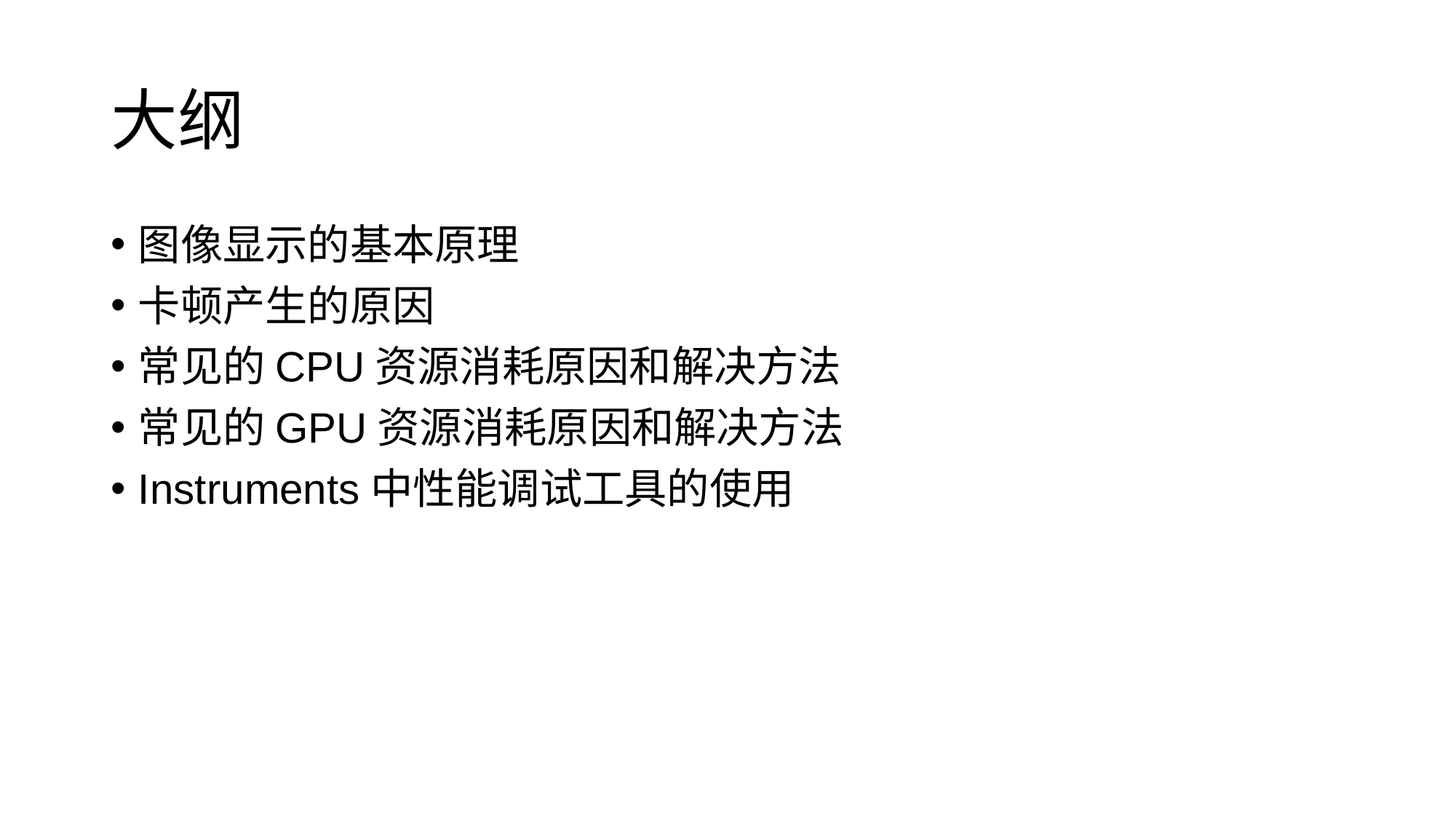

# 大纲
图像显示的基本原理
卡顿产生的原因
常见的CPU资源消耗原因和解决方法
常见的GPU资源消耗原因和解决方法
Instruments中性能调试工具的使用